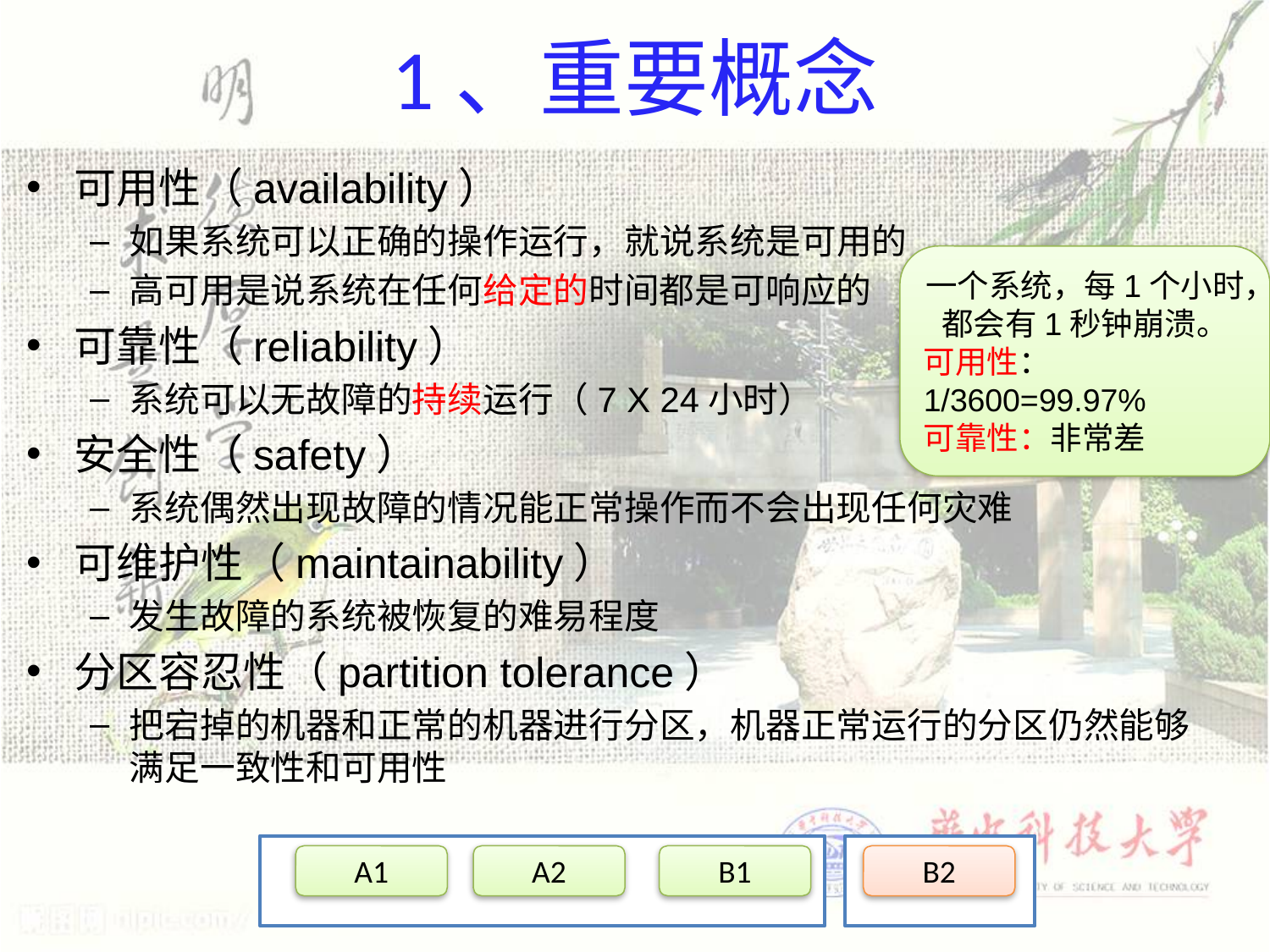

# 1、重要概念
可用性（availability）
如果系统可以正确的操作运行，就说系统是可用的
高可用是说系统在任何给定的时间都是可响应的
可靠性（reliability）
系统可以无故障的持续运行（7 X 24小时）
安全性（safety）
系统偶然出现故障的情况能正常操作而不会出现任何灾难
可维护性（maintainability）
发生故障的系统被恢复的难易程度
分区容忍性（partition tolerance）
把宕掉的机器和正常的机器进行分区，机器正常运行的分区仍然能够满足一致性和可用性
一个系统，每1个小时，都会有1秒钟崩溃。
可用性：1/3600=99.97%
可靠性：非常差

A1
A2
B1
B2